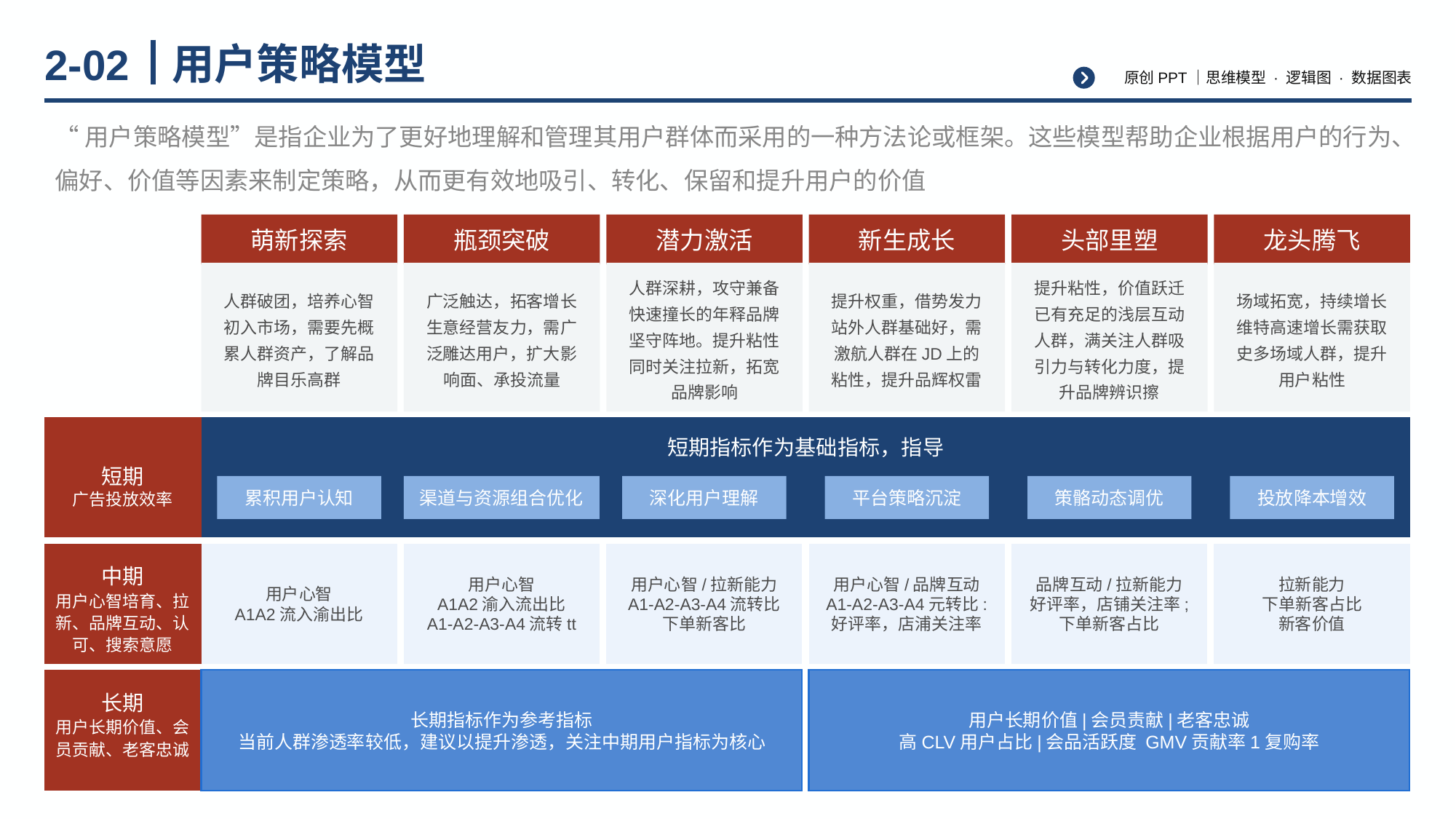

# 用户策略模型
2-02
“用户策略模型”是指企业为了更好地理解和管理其用户群体而采用的一种方法论或框架。这些模型帮助企业根据用户的行为、偏好、价值等因素来制定策略，从而更有效地吸引、转化、保留和提升用户的价值
萌新探索
瓶颈突破
潜力激活
新生成长
头部里塑
龙头腾飞
人群破团，培养心智
初入市场，需要先概累人群资产，了解品牌目乐高群
广泛触达，拓客增长
生意经营友力，需广泛雕达用户，扩大影响面、承投流量
人群深耕，攻守兼备
快速撞长的年释品牌坚守阵地。提升粘性同时关注拉新，拓宽品牌影响
提升权重，借势发力
站外人群基础好，需激航人群在JD上的粘性，提升品辉权雷
提升粘性，价值跃迁
已有充足的浅层互动人群，满关注人群吸引力与转化力度，提升品牌辨识擦
场域拓宽，持续增长
维特高速增长需获取史多场域人群，提升用户粘性
短期
广告投放效率

短期指标作为基础指标，指导
累积用户认知
渠道与资源组合优化
深化用户理解
平台策略沉淀
策骼动态调优
投放降本增效
中期
用户心智培育、拉新、品牌互动、认可、搜索意愿
用户心智
A1A2流入渝出比
用户心智
A1A2渝入流出比
A1-A2-A3-A4流转tt
用户心智/拉新能力
A1-A2-A3-A4流转比
下单新客比
用户心智/品牌互动
A1-A2-A3-A4元转比:
好评率，店浦关注率
品牌互动/拉新能力
好评率，店铺关注率;
下单新客占比
拉新能力
下单新客占比
新客价值
长期
用户长期价值、会员贡献、老客忠诚
长期指标作为参考指标
当前人群渗透率较低，建议以提升渗透，关注中期用户指标为核心
用户长期价值|会员责献|老客忠诚
高CLV用户占比|会品活跃度 GMV贡献率1复购率